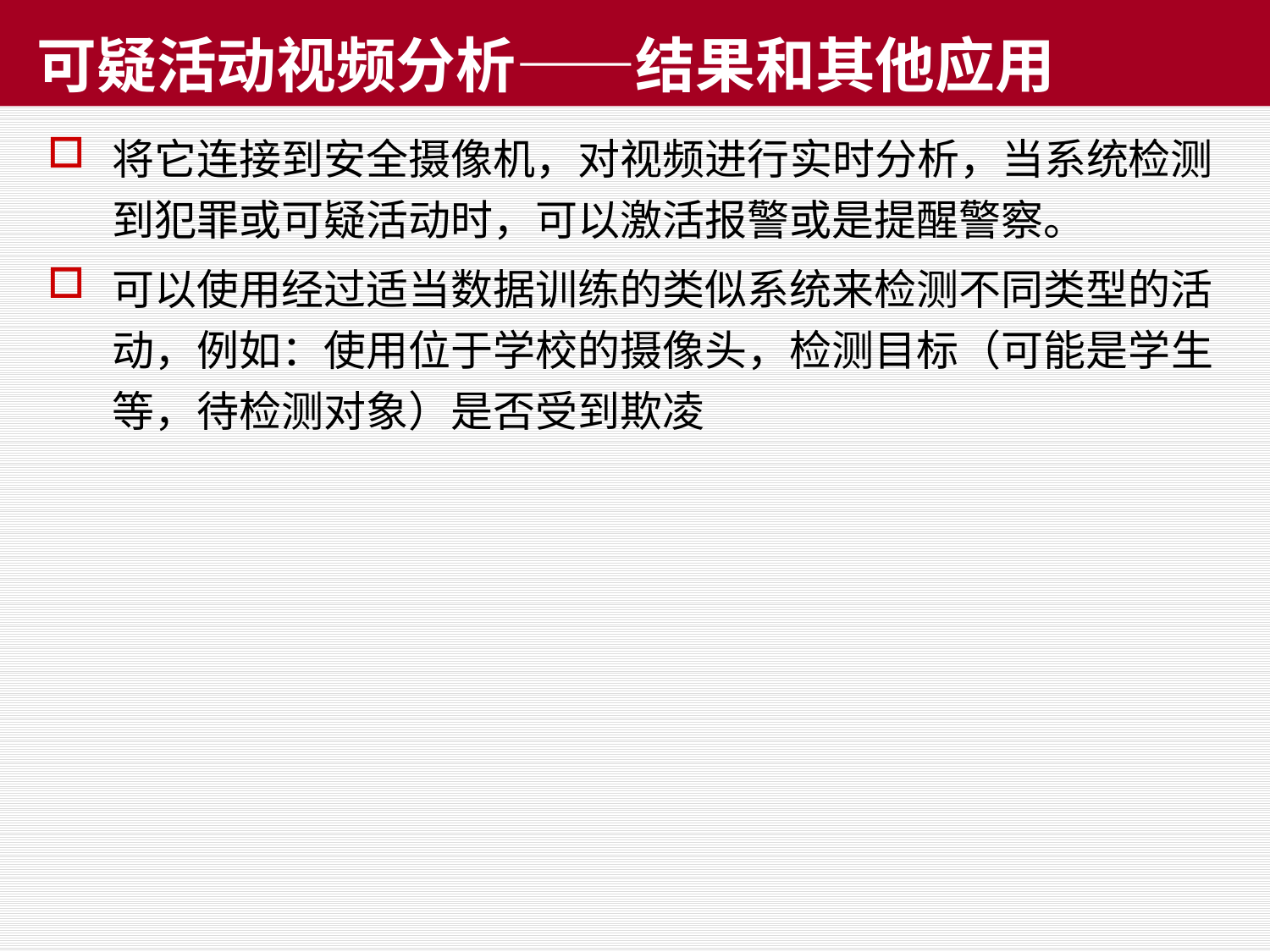

# 可疑活动视频分析——结果和其他应用
将它连接到安全摄像机，对视频进行实时分析，当系统检测到犯罪或可疑活动时，可以激活报警或是提醒警察。
可以使用经过适当数据训练的类似系统来检测不同类型的活动，例如：使用位于学校的摄像头，检测目标（可能是学生等，待检测对象）是否受到欺凌